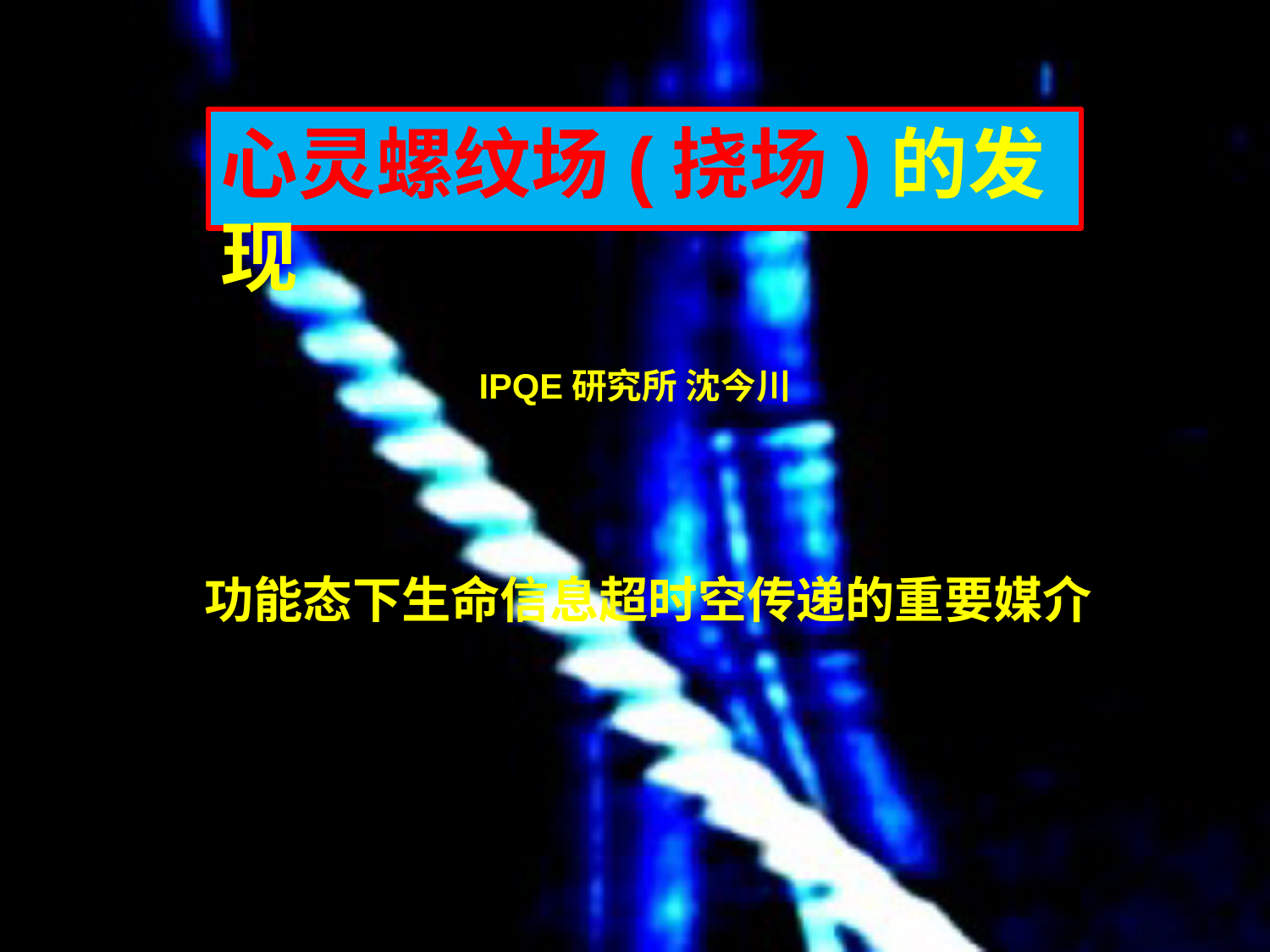

# 心灵螺纹场(挠场)的发现
IPQE研究所 沈今川
功能态下生命信息超时空传递的重要媒介